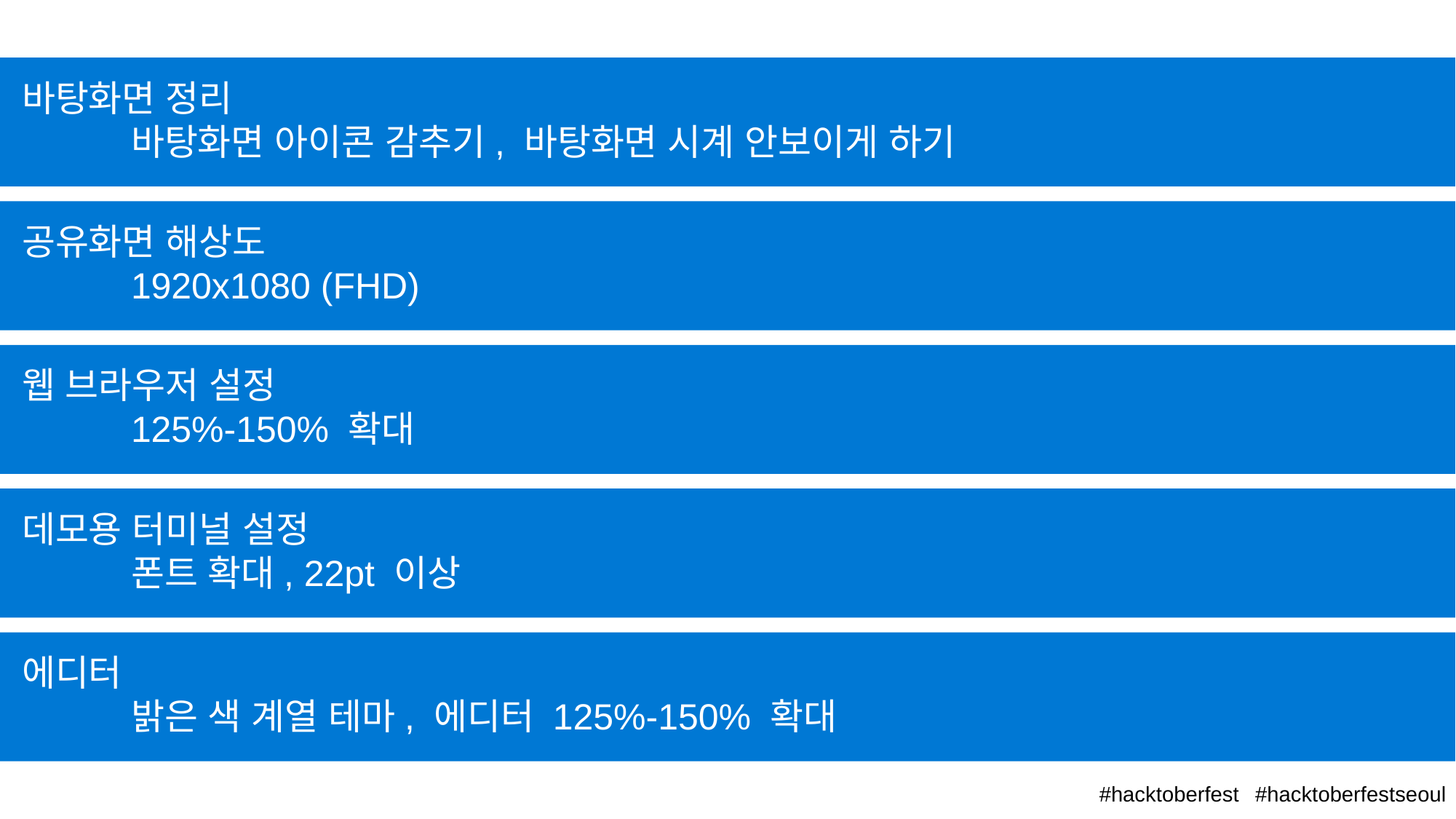

바탕화면 정리
	바탕화면 아이콘 감추기, 바탕화면 시계 안보이게 하기
공유화면 해상도
	1920x1080 (FHD)
웹 브라우저 설정
	125%-150% 확대
데모용 터미널 설정
	폰트 확대, 22pt 이상
에디터
	밝은 색 계열 테마, 에디터 125%-150% 확대